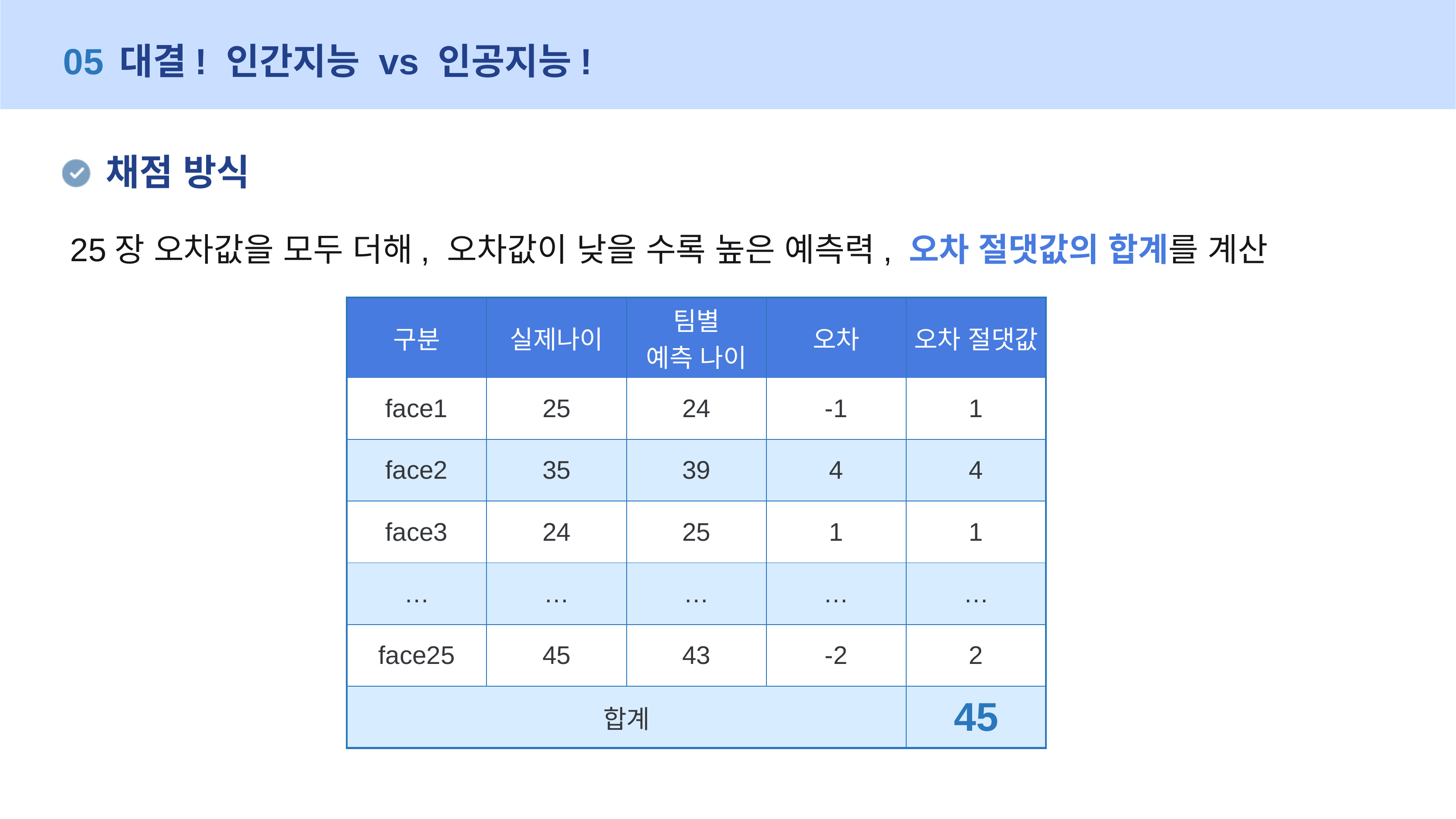

05
대결! 인간지능 vs 인공지능!
채점 방식
25장 오차값을 모두 더해, 오차값이 낮을 수록 높은 예측력, 오차 절댓값의 합계를 계산
| 구분 | 실제나이 | 팀별 예측 나이 | 오차 | 오차 절댓값 |
| --- | --- | --- | --- | --- |
| face1 | 25 | 24 | -1 | 1 |
| face2 | 35 | 39 | 4 | 4 |
| face3 | 24 | 25 | 1 | 1 |
| … | … | … | … | … |
| face25 | 45 | 43 | -2 | 2 |
| 합계 |  |  |  | 45 |